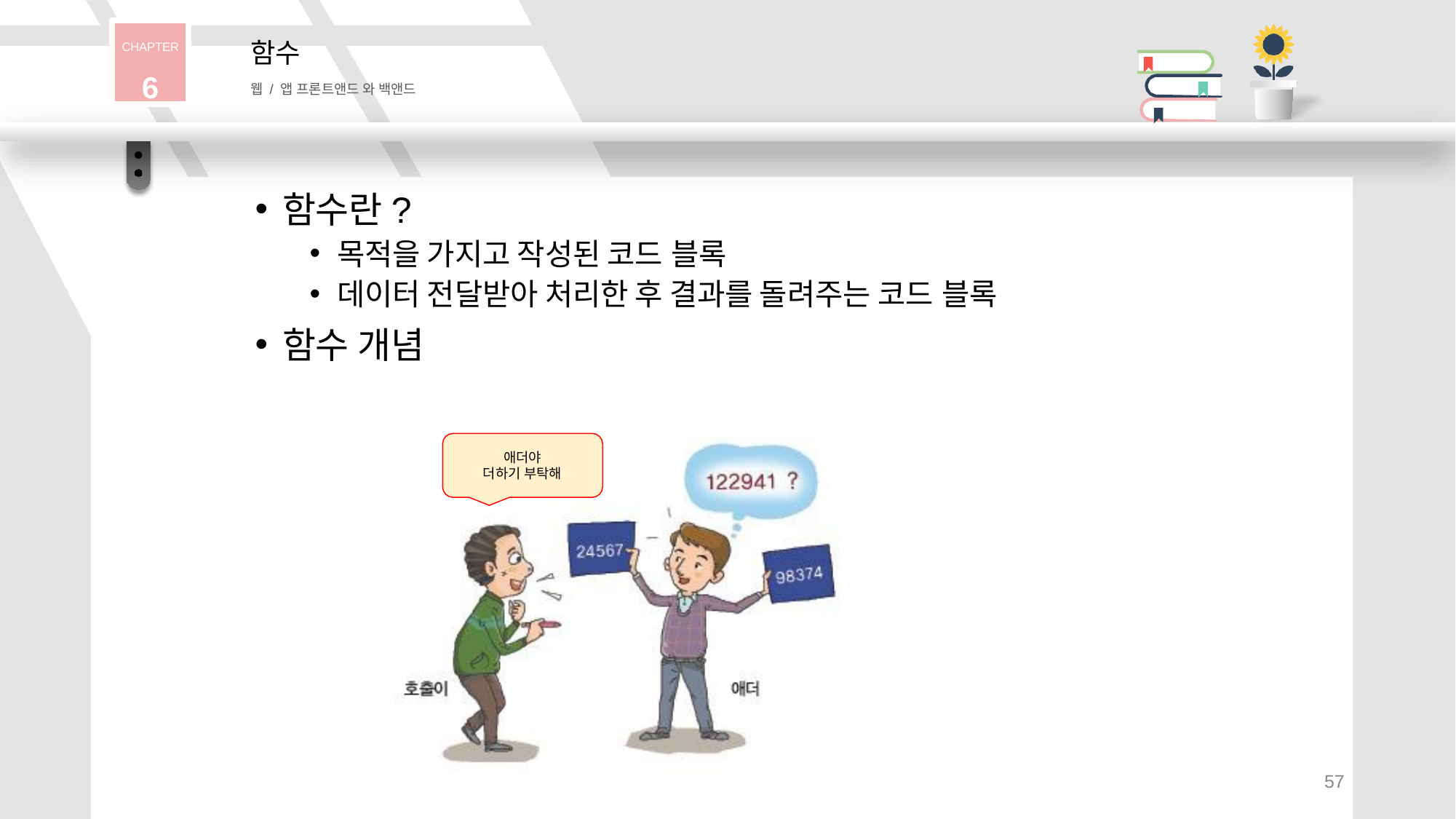

CHAPTER

6

함수
웹 / 앱 프론트앤드 와 백앤드

함수란?
목적을 가지고 작성된 코드 블록
데이터 전달받아 처리한 후 결과를 돌려주는 코드 블록
함수 개념

애더야
더하기 부탁해
57